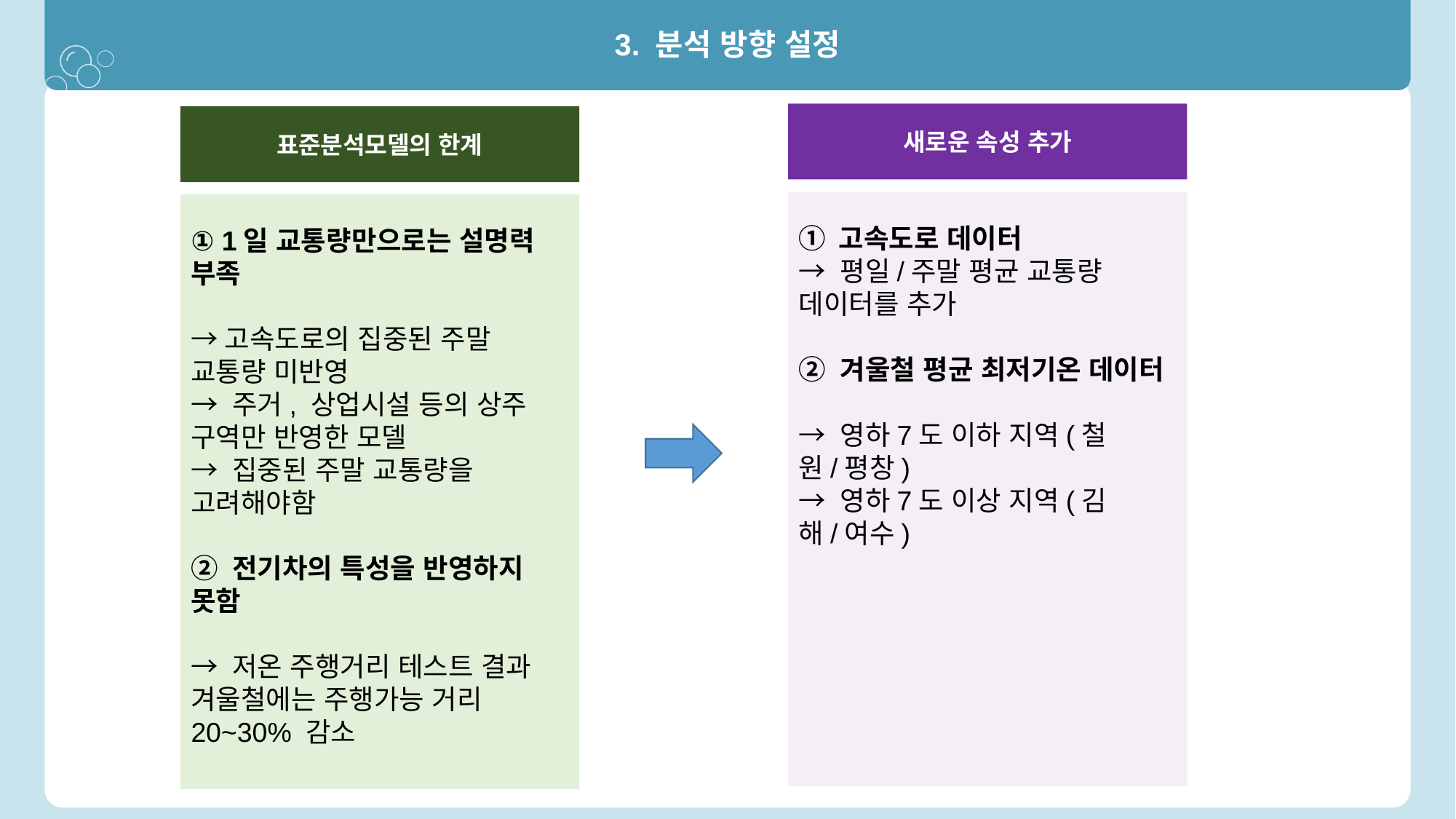

3. 분석 방향 설정

새로운 속성 추가
표준분석모델의 한계

① 고속도로 데이터
→ 평일/주말 평균 교통량 데이터를 추가

② 겨울철 평균 최저기온 데이터

→ 영하7도 이하 지역(철원/평창)
→ 영하7도 이상 지역(김해/여수)

① 1일 교통량만으로는 설명력 부족

→고속도로의 집중된 주말 교통량 미반영
→ 주거, 상업시설 등의 상주 구역만 반영한 모델
→ 집중된 주말 교통량을 고려해야함

② 전기차의 특성을 반영하지 못함

→ 저온 주행거리 테스트 결과
겨울철에는 주행가능 거리 20~30% 감소